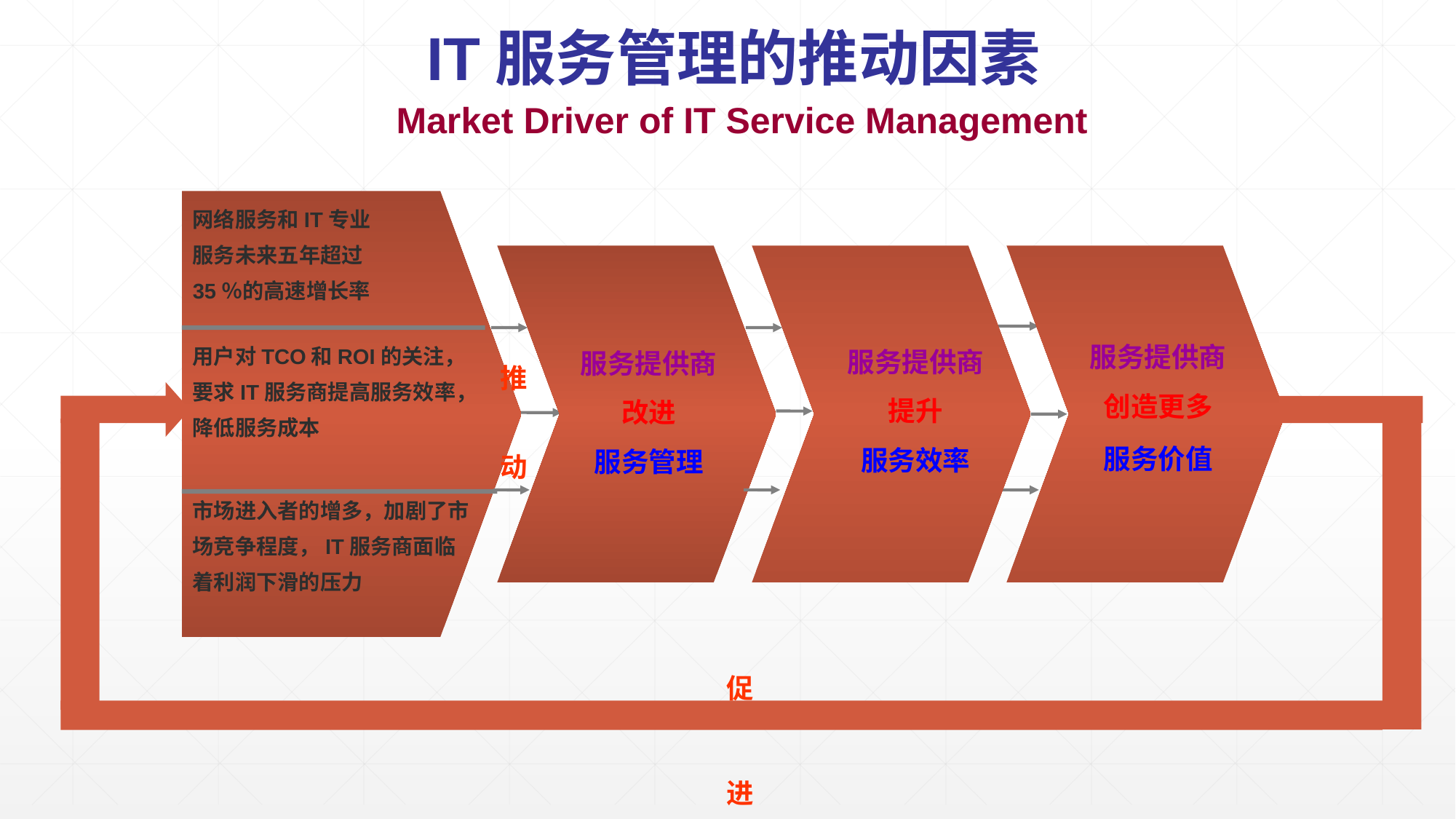

IT服务管理的推动因素
 Market Driver of IT Service Management

网络服务和IT专业
服务未来五年超过
35％的高速增长率

推动
服务提供商
创造更多
服务价值
服务提供商
提升
服务效率
服务提供商
改进
服务管理

用户对TCO和ROI的关注，要求IT服务商提高服务效率，降低服务成本

市场进入者的增多，加剧了市场竞争程度，IT服务商面临着利润下滑的压力

促
进